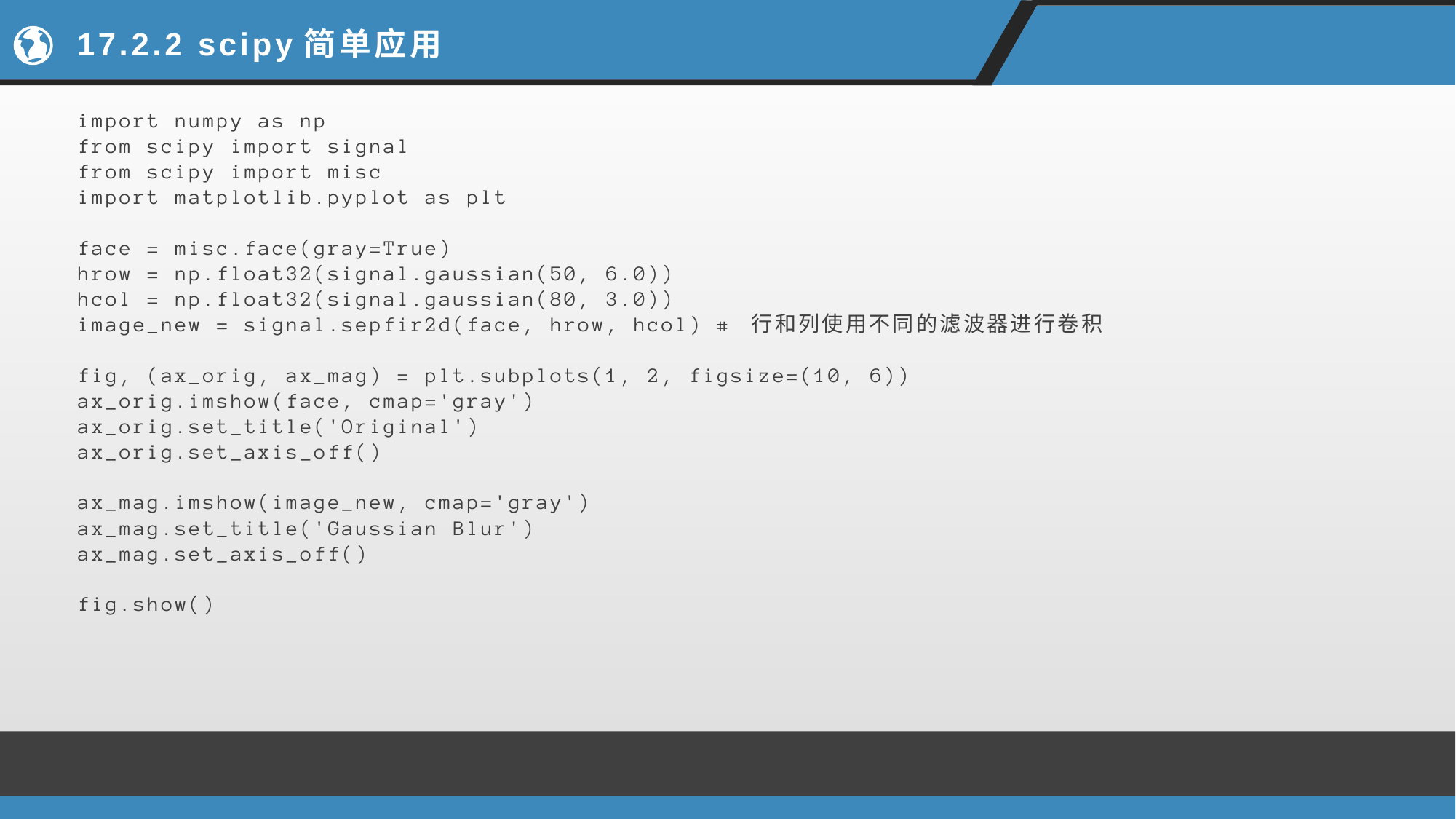

# 17.2.2 scipy简单应用

import numpy as np
from scipy import signal
from scipy import misc
import matplotlib.pyplot as plt

face = misc.face(gray=True)
hrow = np.float32(signal.gaussian(50, 6.0))
hcol = np.float32(signal.gaussian(80, 3.0))
image_new = signal.sepfir2d(face, hrow, hcol) # 行和列使用不同的滤波器进行卷积

fig, (ax_orig, ax_mag) = plt.subplots(1, 2, figsize=(10, 6))
ax_orig.imshow(face, cmap='gray')
ax_orig.set_title('Original')
ax_orig.set_axis_off()

ax_mag.imshow(image_new, cmap='gray')
ax_mag.set_title('Gaussian Blur')
ax_mag.set_axis_off()

fig.show()